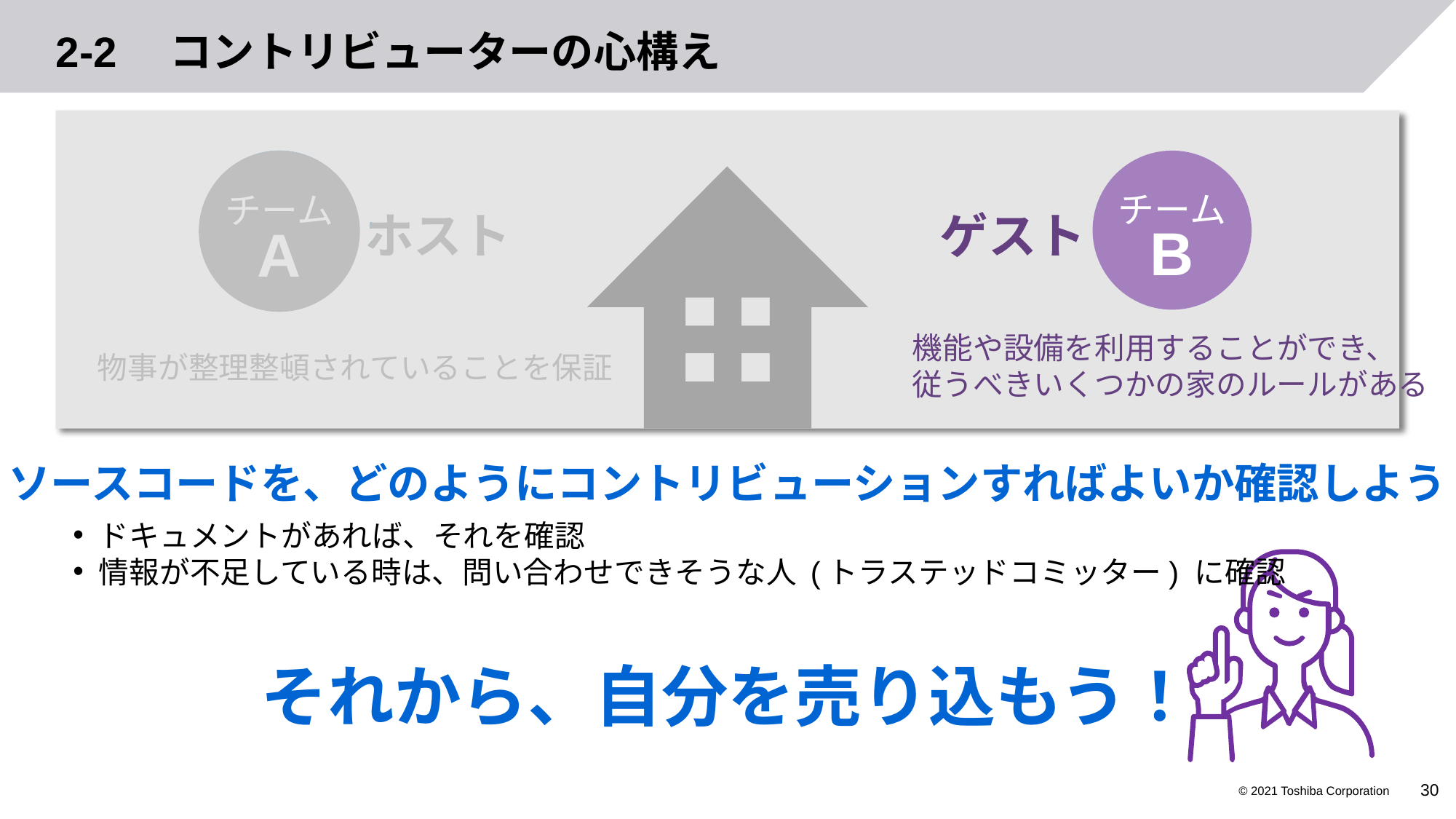

# 2-2　コントリビューターの心構え

チーム
A
ホスト
物事が整理整頓されていることを保証
チーム
A
ホスト
チーム
B
ゲスト

機能や設備を利用することができ、
従うべきいくつかの家のルールがある
物事が整理整頓されていることを保証
ソースコードを、どのようにコントリビューションすればよいか確認しよう
ドキュメントがあれば、それを確認
情報が不足している時は、問い合わせできそうな人 (トラステッドコミッター) に確認

それから、自分を売り込もう！